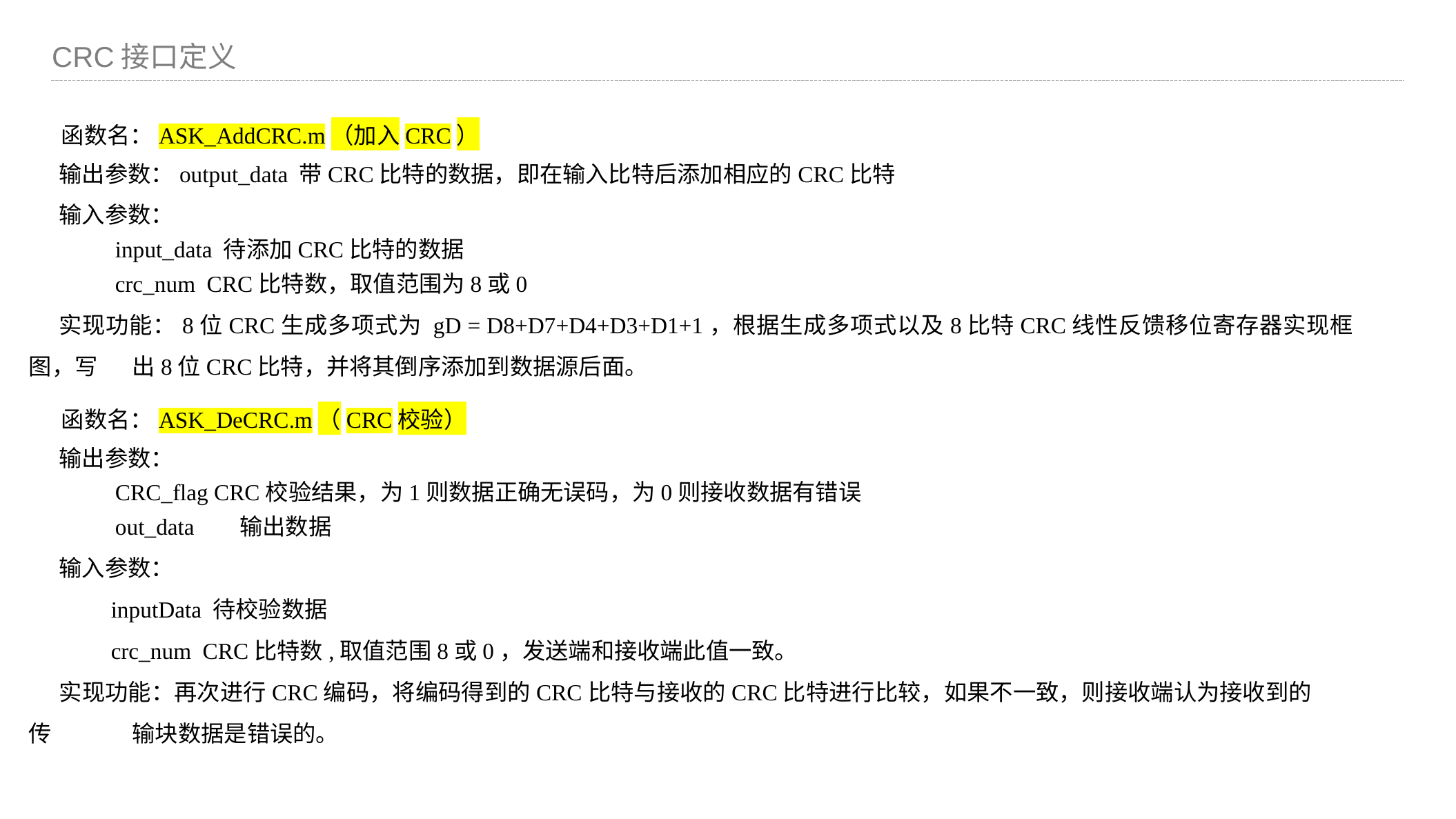

CRC接口定义
函数名：ASK_AddCRC.m（加入CRC）
输出参数：output_data 带CRC比特的数据，即在输入比特后添加相应的CRC比特
输入参数：
input_data 待添加CRC比特的数据
crc_num  CRC比特数，取值范围为8或0
实现功能：8位CRC生成多项式为 gD = D8+D7+D4+D3+D1+1，根据生成多项式以及8比特CRC线性反馈移位寄存器实现框图，写     	出8位CRC比特，并将其倒序添加到数据源后面。
函数名：ASK_DeCRC.m（CRC校验）
输出参数：
CRC_flag CRC校验结果，为1则数据正确无误码，为0则接收数据有错误
out_data       输出数据
输入参数：
inputData 待校验数据
crc_num  CRC比特数,取值范围8或0，发送端和接收端此值一致。
实现功能：再次进行CRC编码，将编码得到的CRC比特与接收的CRC比特进行比较，如果不一致，则接收端认为接收到的传	输块数据是错误的。